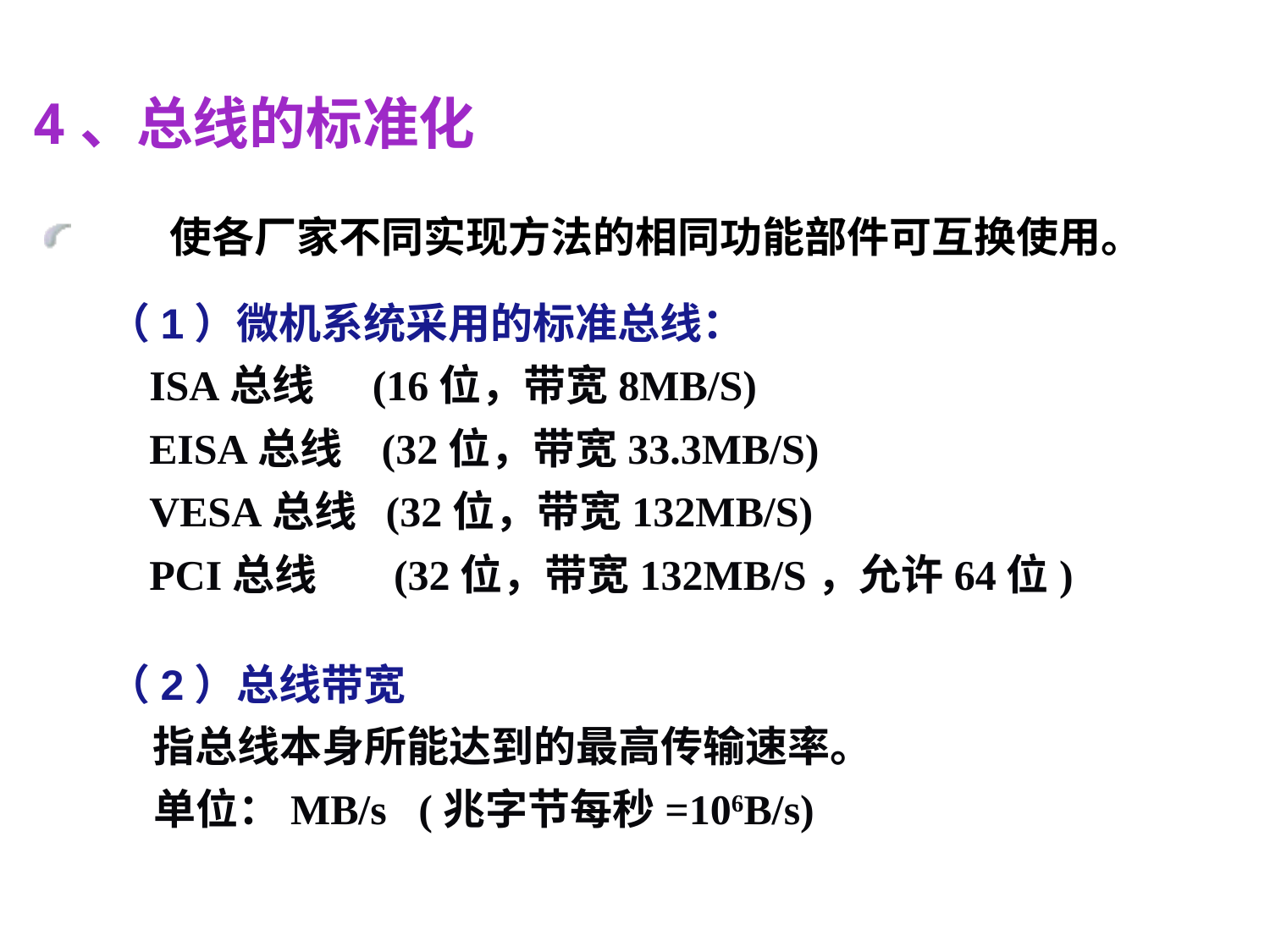

# 4、总线的标准化
         使各厂家不同实现方法的相同功能部件可互换使用。
（1）微机系统采用的标准总线：
   ISA总线     (16位，带宽8MB/S)
   EISA总线   (32位，带宽33.3MB/S)
   VESA总线  (32位，带宽132MB/S)
   PCI总线       (32位，带宽132MB/S，允许64位)

（2）总线带宽
   指总线本身所能达到的最高传输速率。
   单位：MB/s   (兆字节每秒=106B/s)